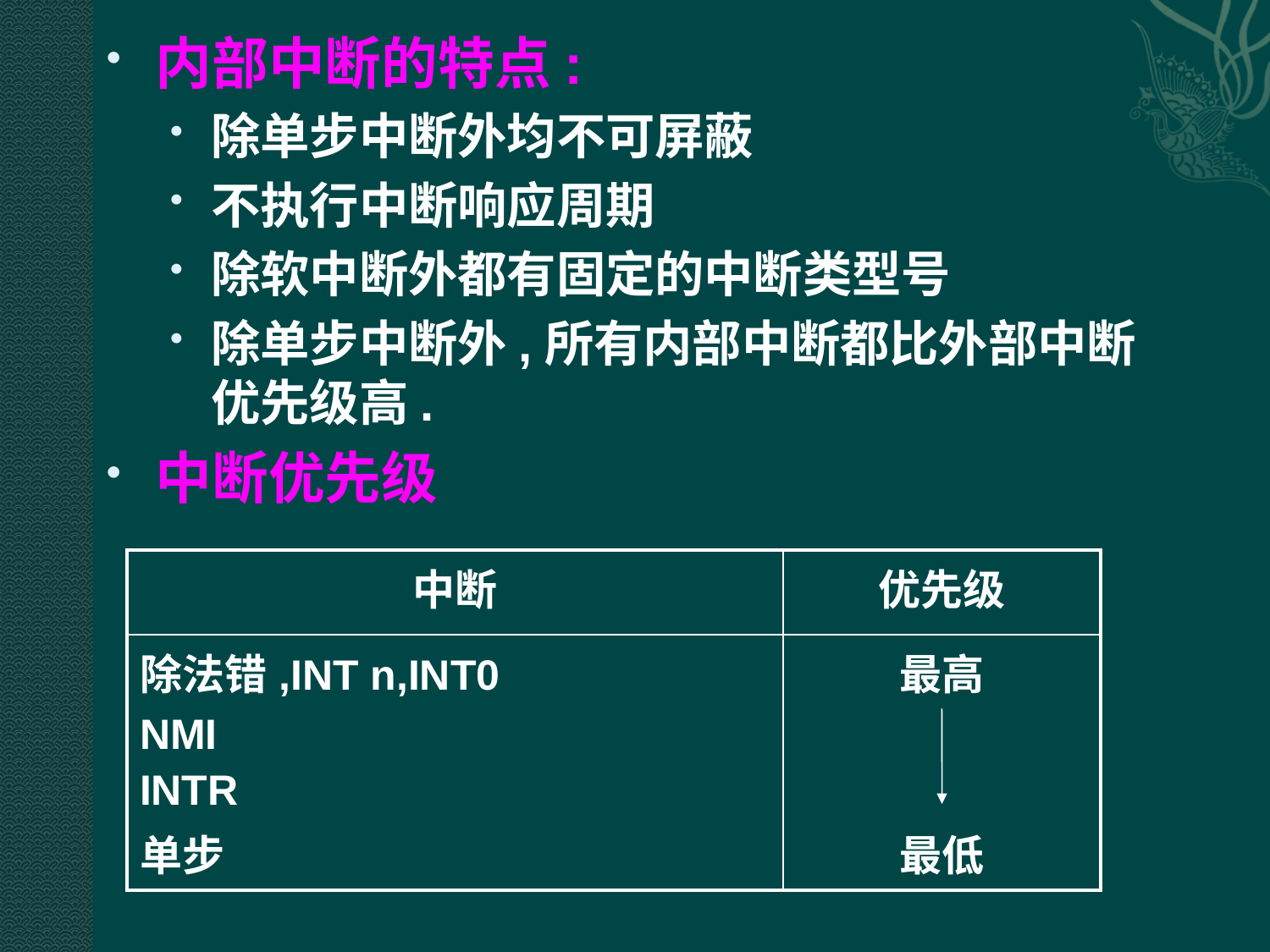

内部中断的特点:
除单步中断外均不可屏蔽
不执行中断响应周期
除软中断外都有固定的中断类型号
除单步中断外,所有内部中断都比外部中断优先级高.
中断优先级
| 中断 | 优先级 |
| --- | --- |
| 除法错,INT n,INT0 NMI INTR 单步 | 最高 最低 |